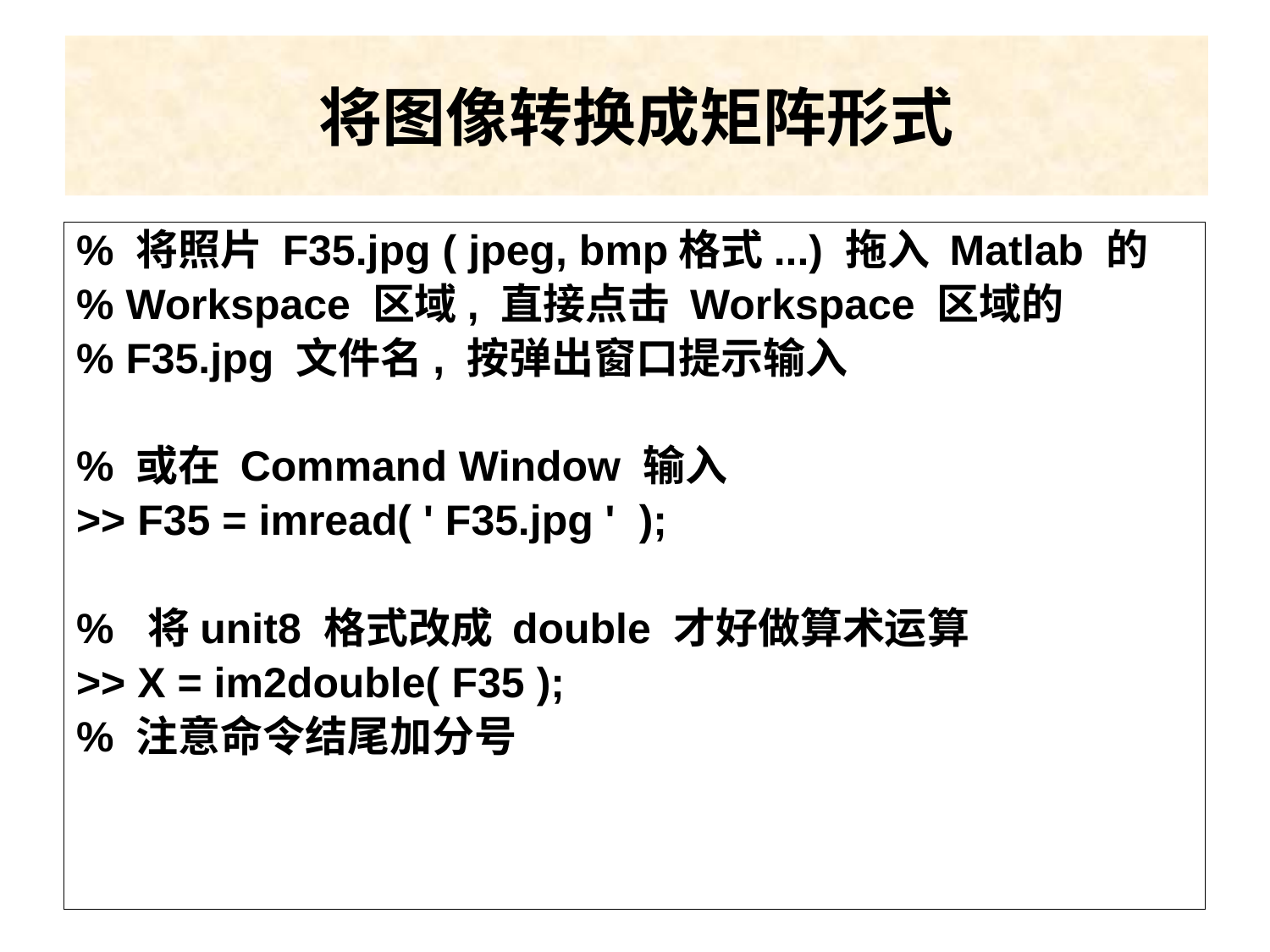

# 将图像转换成矩阵形式
% 将照片 F35.jpg ( jpeg, bmp格式...) 拖入 Matlab 的
% Workspace 区域, 直接点击 Workspace 区域的
% F35.jpg 文件名, 按弹出窗口提示输入

% 或在 Command Window 输入
>> F35 = imread( ' F35.jpg '  );

%  将unit8 格式改成 double 才好做算术运算
>> X = im2double( F35 );
% 注意命令结尾加分号